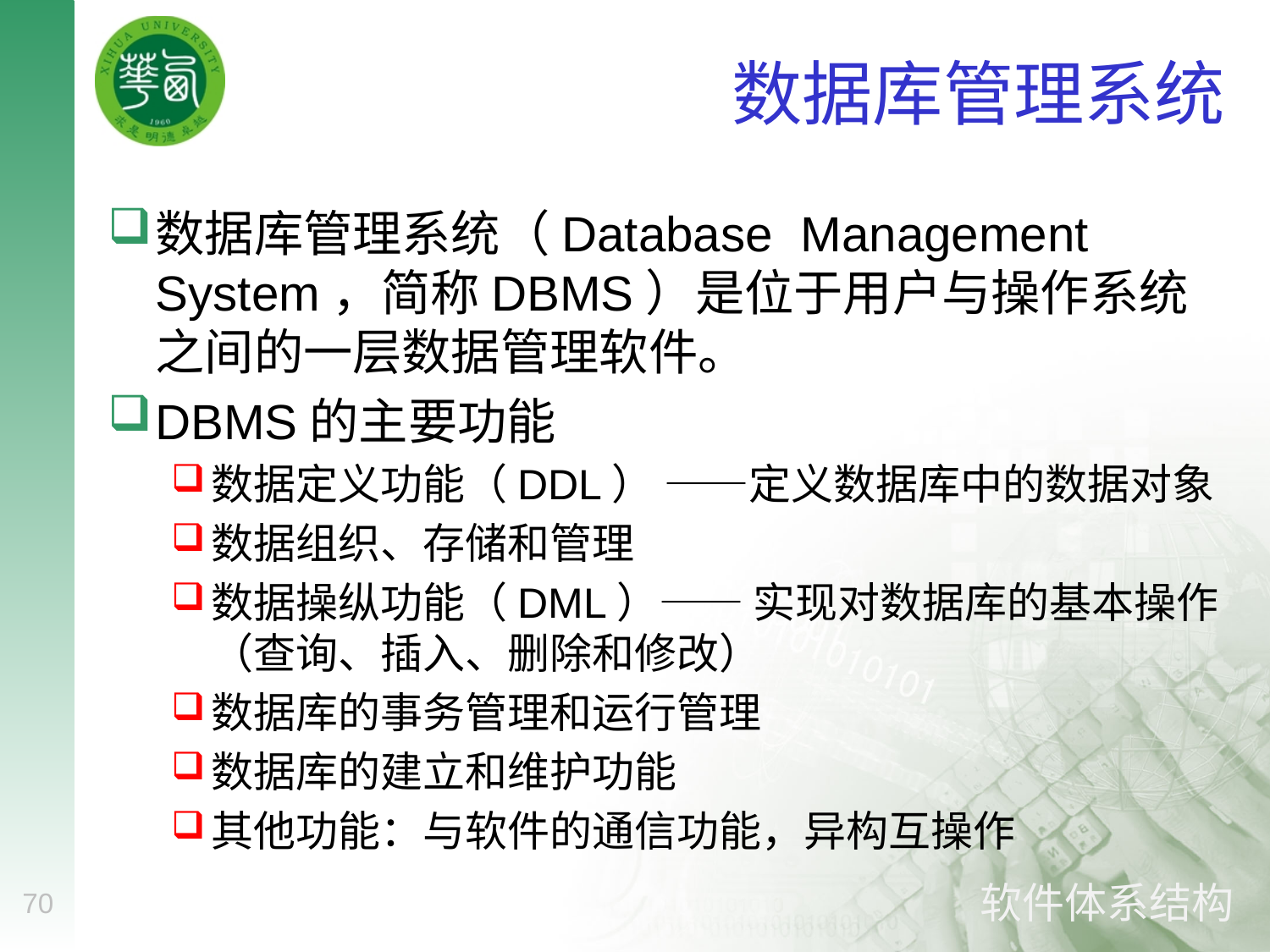

# 数据库管理系统
数据库管理系统（Database  Management System，简称DBMS）是位于用户与操作系统之间的一层数据管理软件。
DBMS的主要功能
数据定义功能（DDL） ——定义数据库中的数据对象
数据组织、存储和管理
数据操纵功能（DML）—— 实现对数据库的基本操作 （查询、插入、删除和修改）
数据库的事务管理和运行管理
数据库的建立和维护功能
其他功能：与软件的通信功能，异构互操作
70